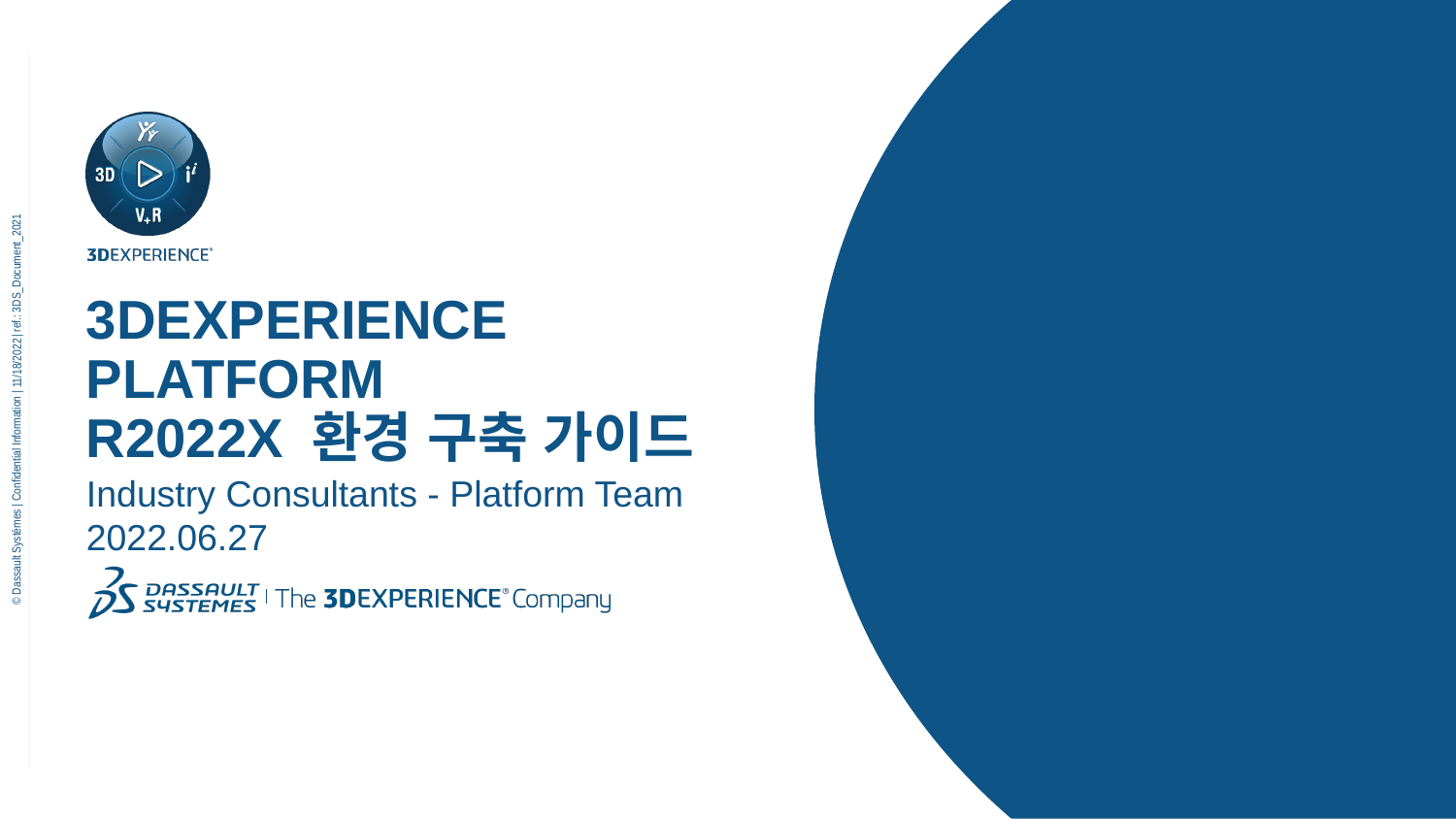

# 3DEXPERIENCE Platform R2022x 환경 구축 가이드
11/18/2022
Industry Consultants - Platform Team
2022.06.27